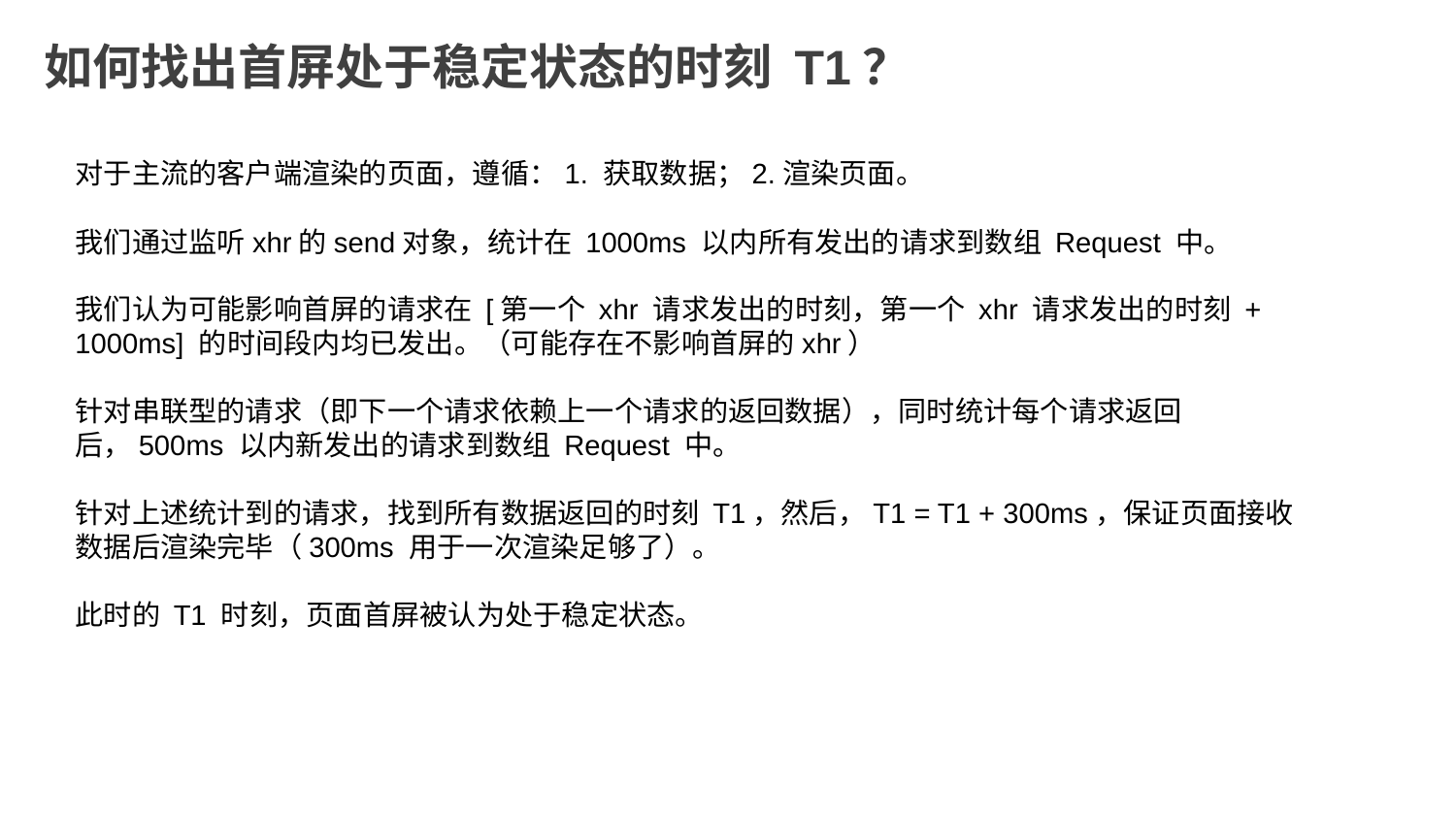

如何找出首屏处于稳定状态的时刻 T1？
对于主流的客户端渲染的页面，遵循：1. 获取数据；2.渲染页面。

我们通过监听xhr的send对象，统计在 1000ms 以内所有发出的请求到数组 Request 中。

我们认为可能影响首屏的请求在 [第一个 xhr 请求发出的时刻，第一个 xhr 请求发出的时刻 + 1000ms] 的时间段内均已发出。（可能存在不影响首屏的xhr）

针对串联型的请求（即下一个请求依赖上一个请求的返回数据），同时统计每个请求返回后，500ms 以内新发出的请求到数组 Request 中。

针对上述统计到的请求，找到所有数据返回的时刻 T1，然后，T1 = T1 + 300ms，保证页面接收数据后渲染完毕（300ms 用于一次渲染足够了）。

此时的 T1 时刻，页面首屏被认为处于稳定状态。